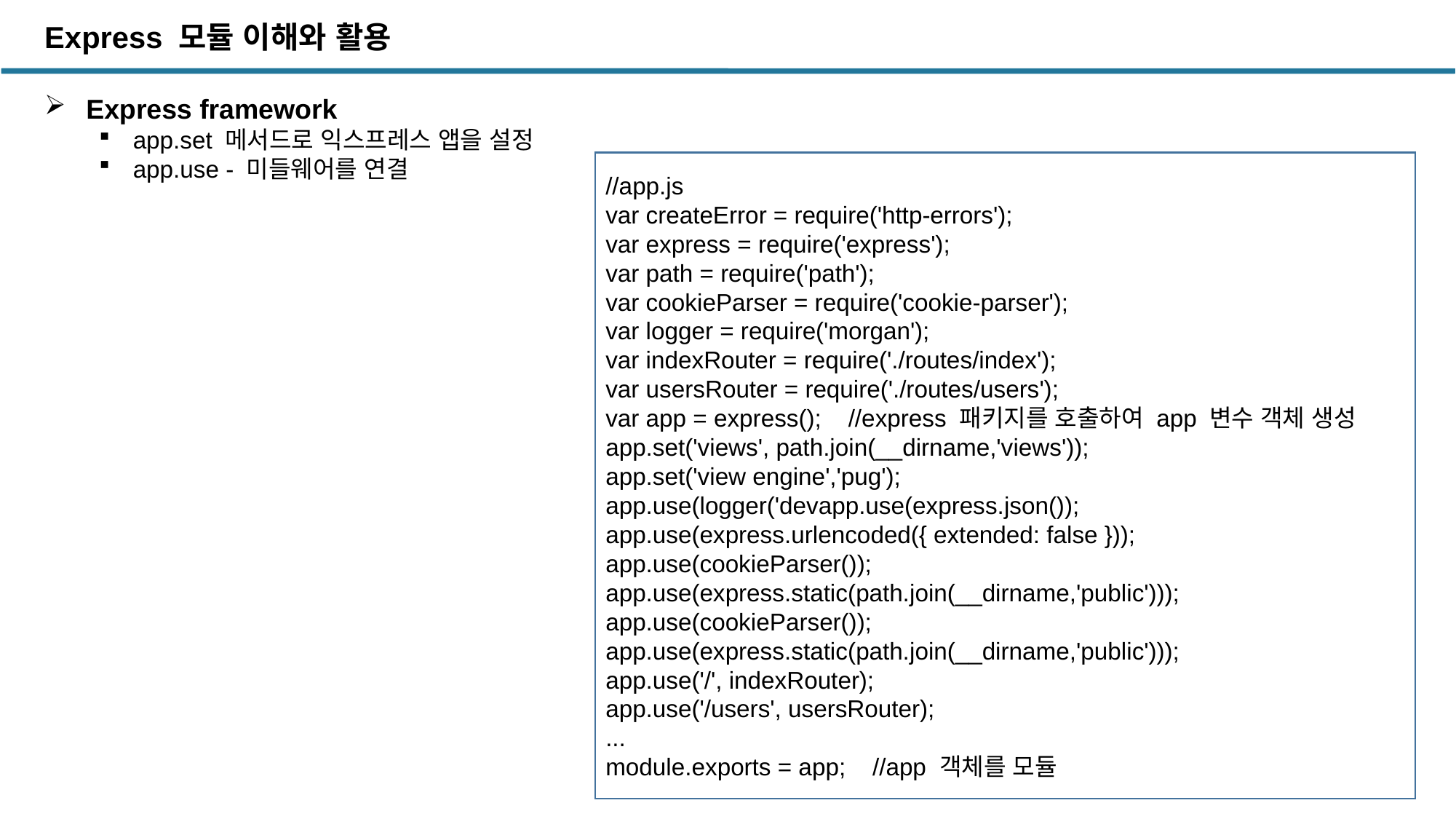

Express 모듈 이해와 활용
 Express framework
app.set 메서드로 익스프레스 앱을 설정
app.use - 미들웨어를 연결
//app.js
var createError = require('http-errors');
var express = require('express');
var path = require('path');
var cookieParser = require('cookie-parser');
var logger = require('morgan');
var indexRouter = require('./routes/index');
var usersRouter = require('./routes/users');
var app = express();    //express 패키지를 호출하여 app 변수 객체 생성
app.set('views', path.join(__dirname,'views'));
app.set('view engine','pug');
app.use(logger('devapp.use(express.json());
app.use(express.urlencoded({ extended: false }));
app.use(cookieParser());
app.use(express.static(path.join(__dirname,'public')));
app.use(cookieParser());
app.use(express.static(path.join(__dirname,'public')));
app.use('/', indexRouter);
app.use('/users', usersRouter);
...
module.exports = app;    //app 객체를 모듈
- 193 -